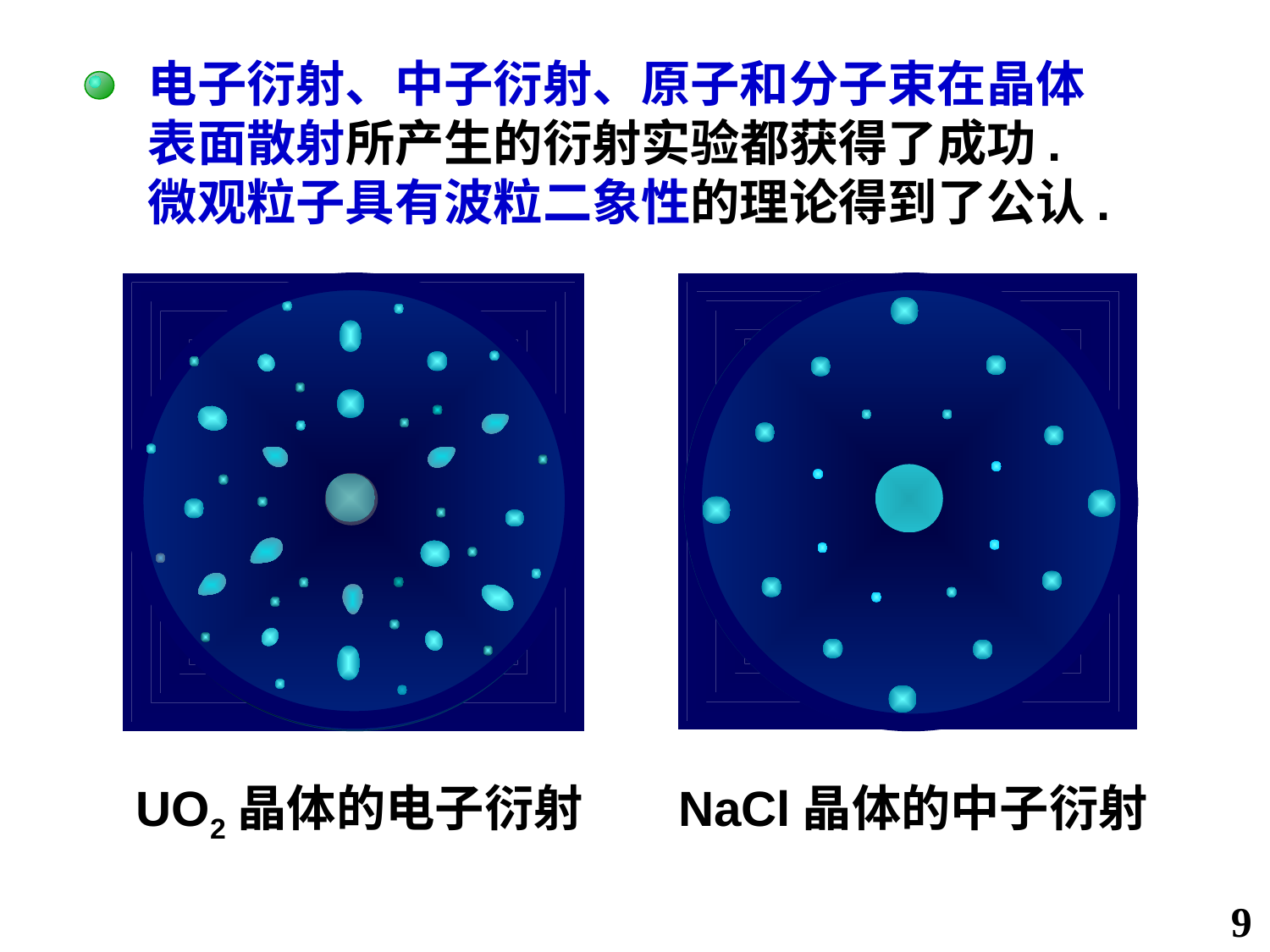

电子衍射、中子衍射、原子和分子束在晶体表面散射所产生的衍射实验都获得了成功.  微观粒子具有波粒二象性的理论得到了公认.

UO2晶体的电子衍射
NaCl晶体的中子衍射
9